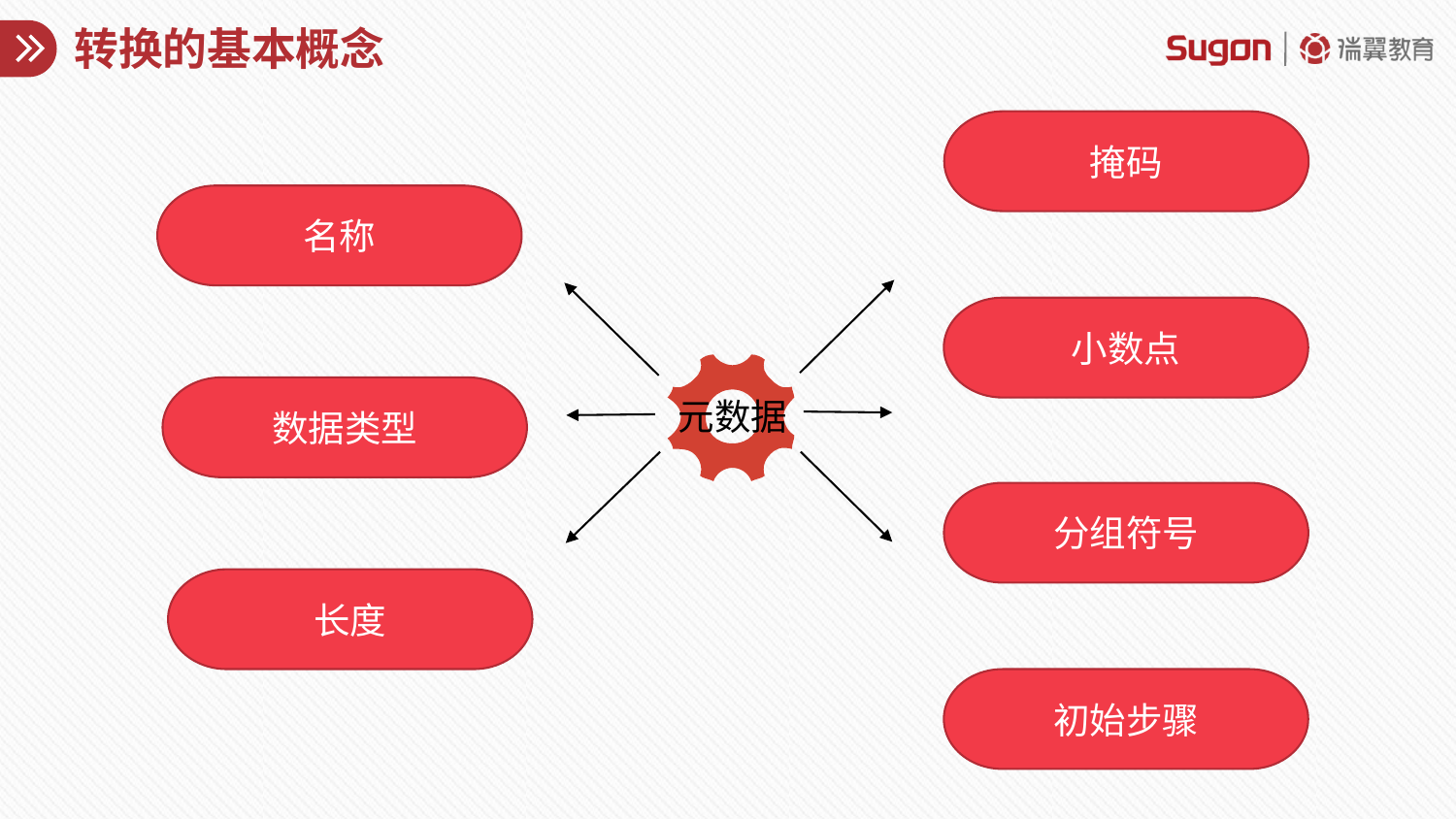

# 转换的基本概念
掩码
名称
小数点
点击输入标题文字

数据类型
元数据
分组符号
长度
初始步骤